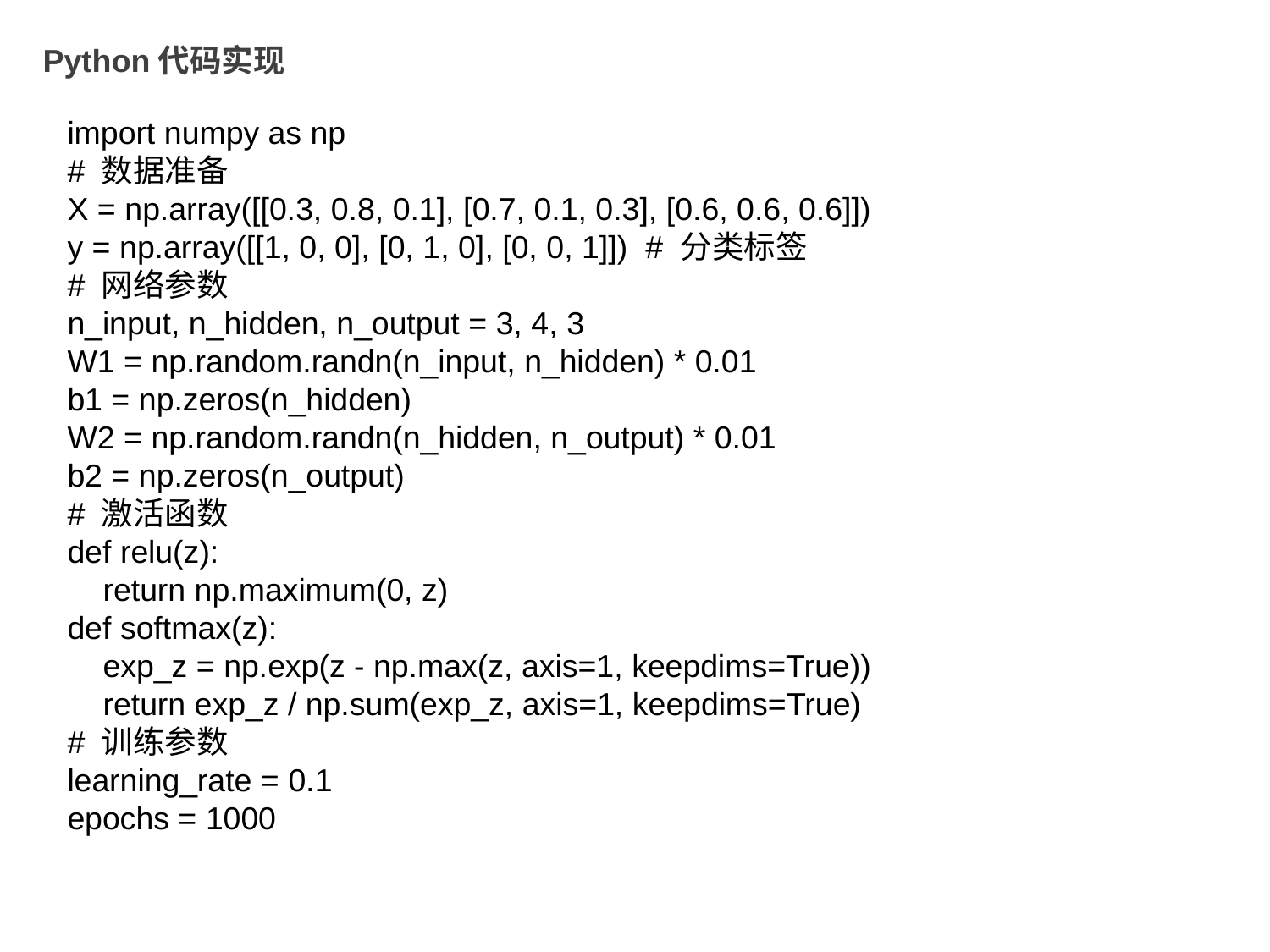

Python代码实现
import numpy as np
# 数据准备
X = np.array([[0.3, 0.8, 0.1], [0.7, 0.1, 0.3], [0.6, 0.6, 0.6]])
y = np.array([[1, 0, 0], [0, 1, 0], [0, 0, 1]])  # 分类标签
# 网络参数
n_input, n_hidden, n_output = 3, 4, 3
W1 = np.random.randn(n_input, n_hidden) * 0.01
b1 = np.zeros(n_hidden)
W2 = np.random.randn(n_hidden, n_output) * 0.01
b2 = np.zeros(n_output)
# 激活函数
def relu(z):
    return np.maximum(0, z)
def softmax(z):
    exp_z = np.exp(z - np.max(z, axis=1, keepdims=True))
    return exp_z / np.sum(exp_z, axis=1, keepdims=True)
# 训练参数
learning_rate = 0.1
epochs = 1000